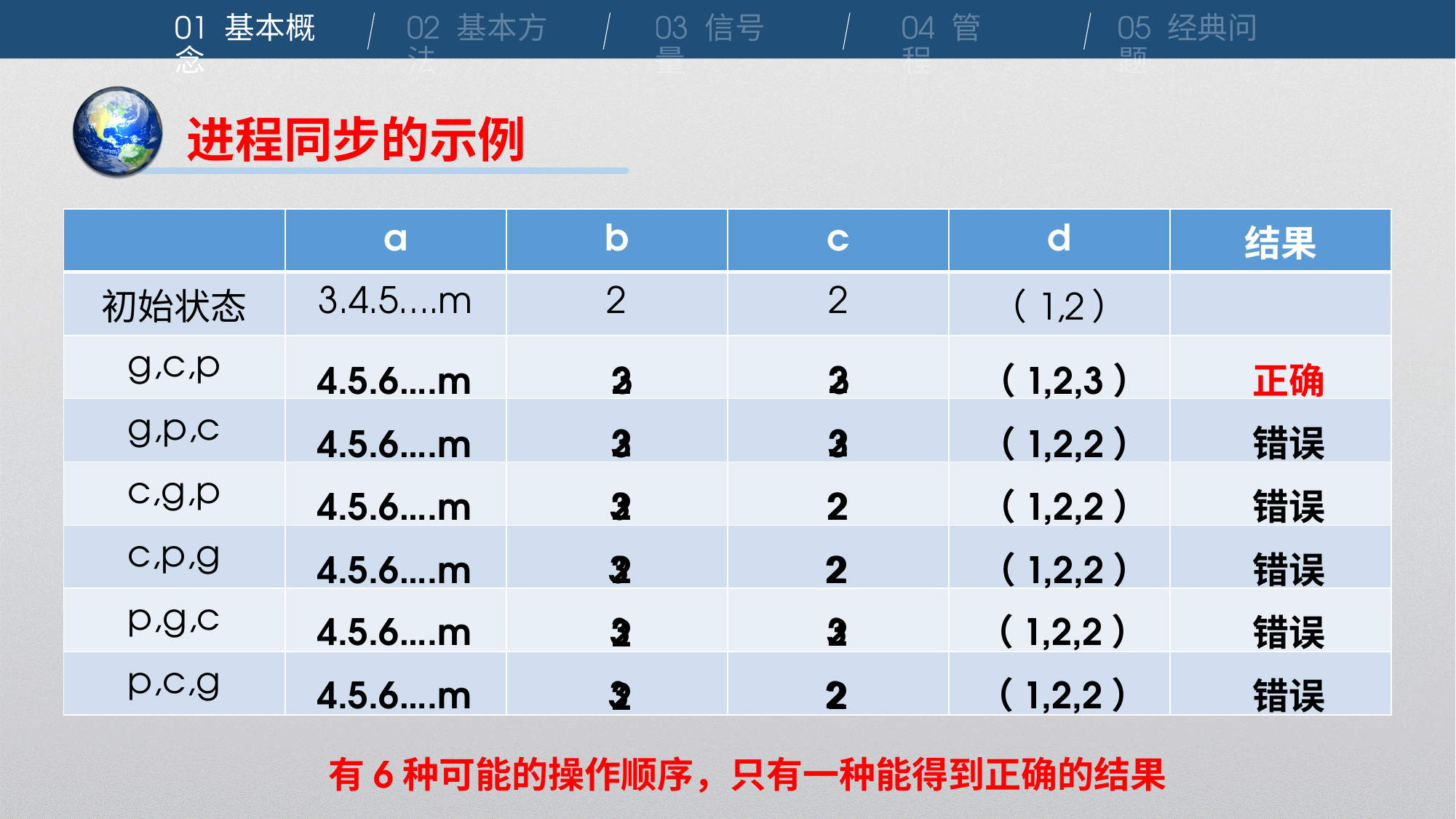

01 基本概念
02 基本方法
03 信号量
04 管程
05 经典问题
进程同步的示例
|  | a | b | c | d | 结果 |
| --- | --- | --- | --- | --- | --- |
| 初始状态 | 3.4.5….m | 2 | 2 | （1,2） |  |
| g,c,p |  |  |  |  |  |
| g,p,c |  |  |  |  |  |
| c,g,p |  |  |  |  |  |
| c,p,g |  |  |  |  |  |
| p,g,c |  |  |  |  |  |
| p,c,g |  |  |  |  |  |
2
2
正确
4.5.6….m
3
3
（1,2,3）
2
错误
2
4.5.6….m
3
3
（1,2,2）
2
错误
4.5.6….m
3
2
（1,2,2）
2
4.5.6….m
3
2
（1,2,2）
错误
2
2
4.5.6….m
3
3
（1,2,2）
错误
2
2
4.5.6….m
3
2
（1,2,2）
错误
2
2
有6种可能的操作顺序，只有一种能得到正确的结果